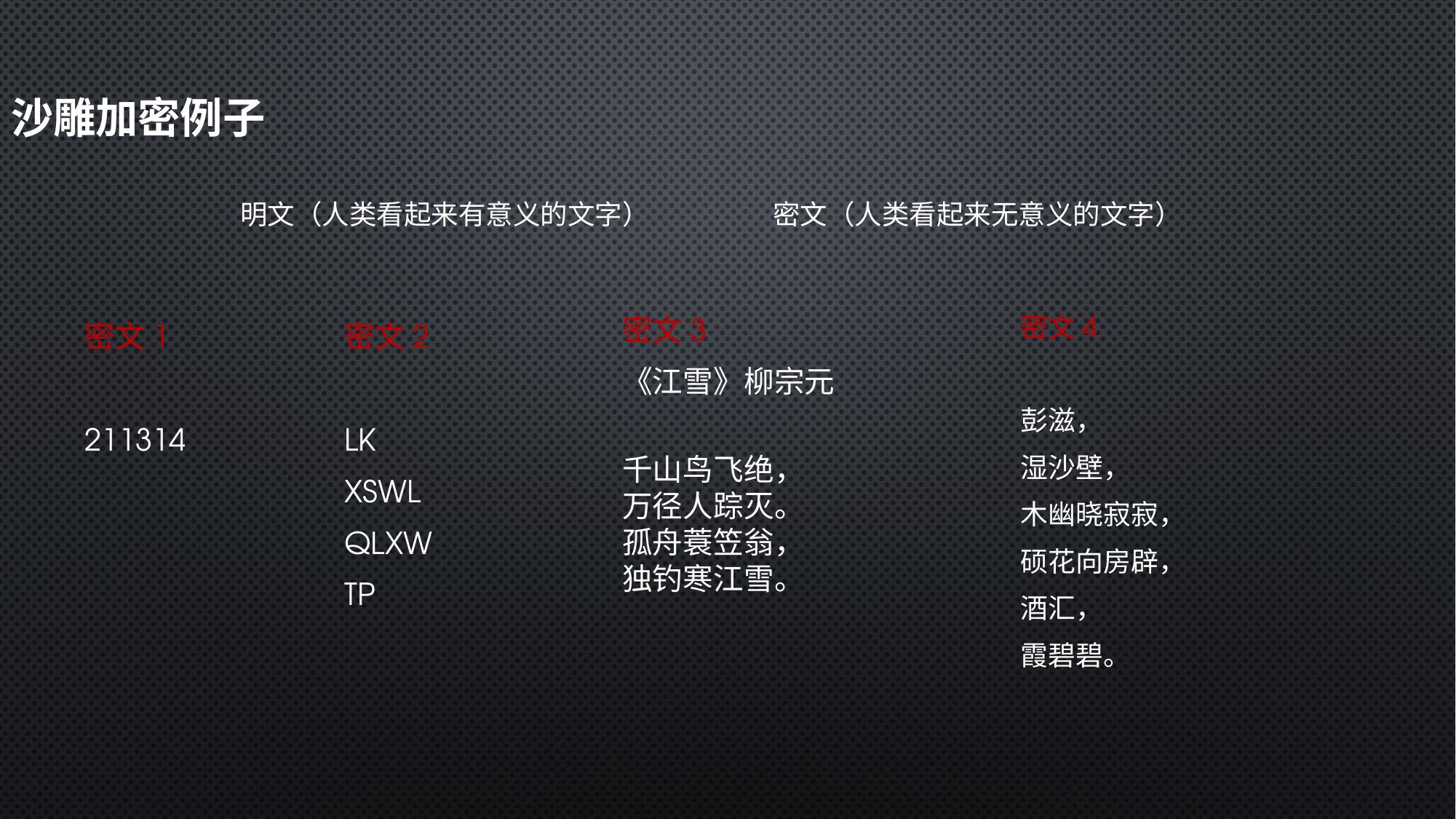

沙雕加密例子
明文（人类看起来有意义的文字）                    密文（人类看起来无意义的文字）
密文3
《江雪》柳宗元
千山鸟飞绝，
万径人踪灭。
孤舟蓑笠翁，
独钓寒江雪。
密文1

211314

密文2

Lk
Xswl
Qlxw
Tp

密文4

彭滋，
湿沙壁，
木幽晓寂寂，
硕花向房辟，
酒汇，
霞碧碧。